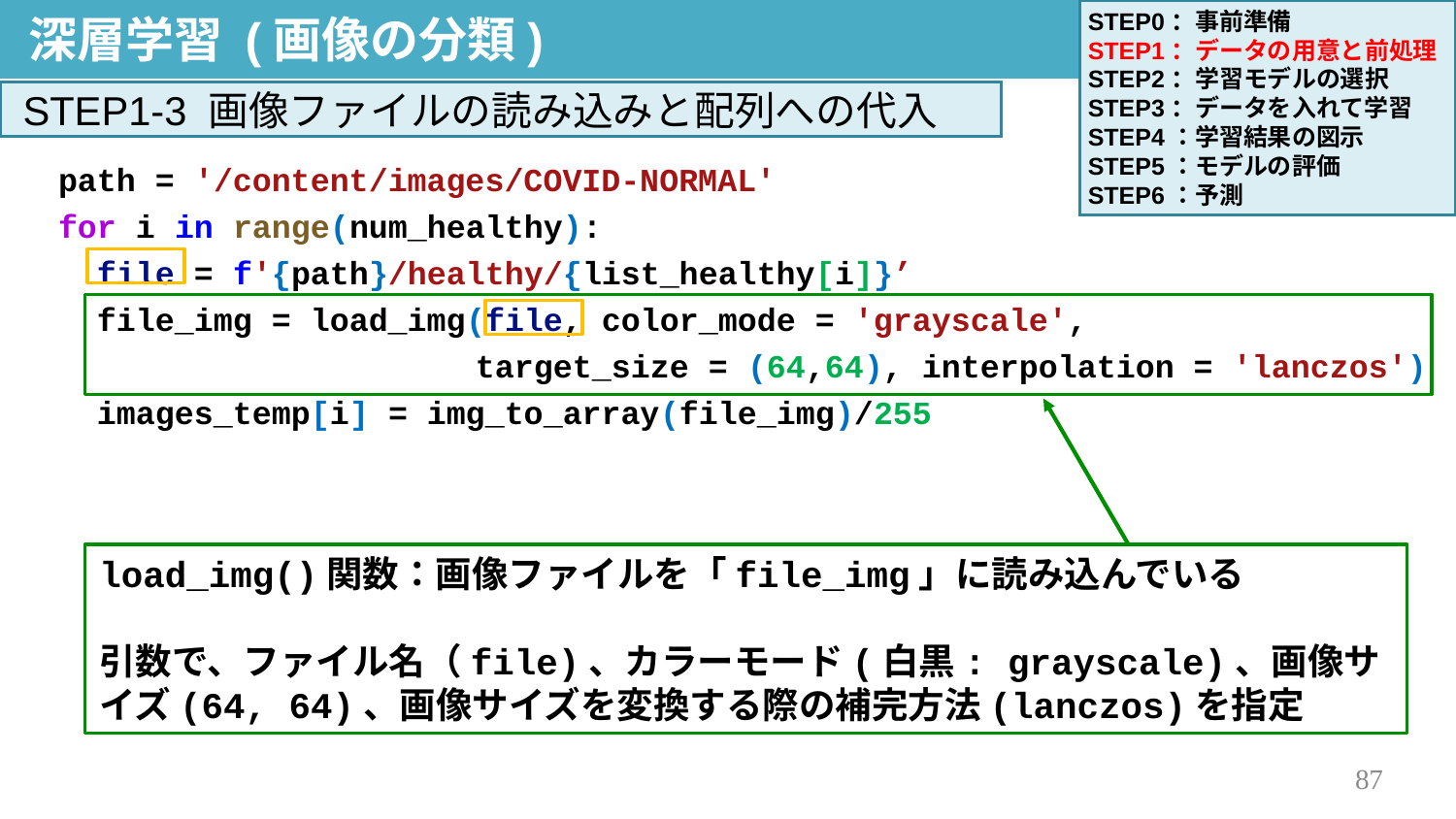

深層学習 (画像の分類)
STEP0：事前準備
STEP1：データの用意と前処理
STEP2：学習モデルの選択
STEP3：データを入れて学習
STEP4：学習結果の図示
STEP5：モデルの評価
STEP6：予測
決定木分析
STEP1-3 画像ファイルの読み込みと配列への代入
path = '/content/images/COVID-NORMAL'
for i in range(num_healthy):
  file = f'{path}/healthy/{list_healthy[i]}’
  file_img = load_img(file, color_mode = 'grayscale',
 	              target_size = (64,64), interpolation = 'lanczos')
  images_temp[i] = img_to_array(file_img)/255

load_img()関数：画像ファイルを「file_img」に読み込んでいる

引数で、ファイル名（file)、カラーモード(白黒: grayscale)、画像サイズ(64, 64)、画像サイズを変換する際の補完方法(lanczos)を指定
87